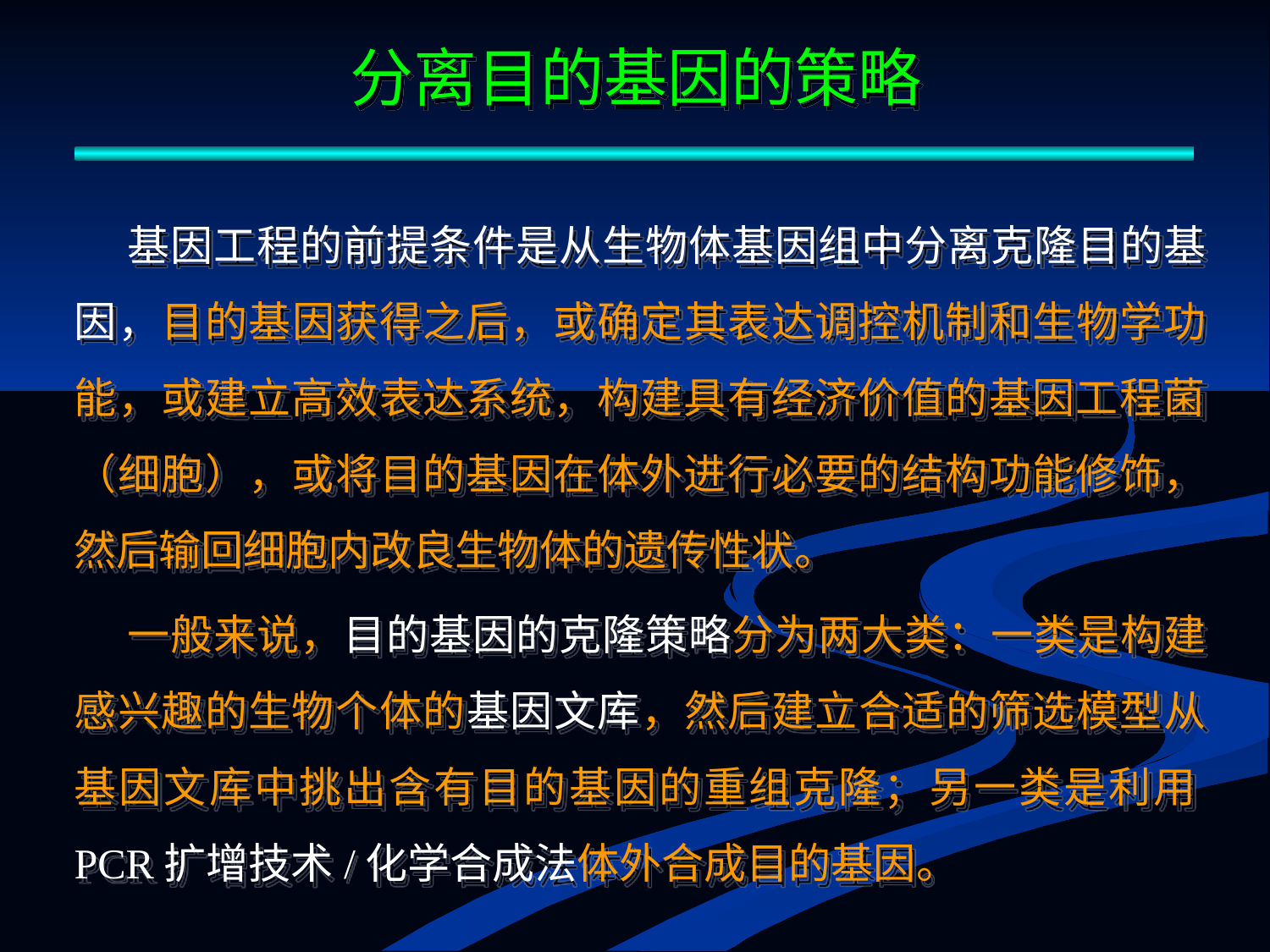

分离目的基因的策略

    基因工程的前提条件是从生物体基因组中分离克隆目的基因，目的基因获得之后，或确定其表达调控机制和生物学功能，或建立高效表达系统，构建具有经济价值的基因工程菌（细胞），或将目的基因在体外进行必要的结构功能修饰，然后输回细胞内改良生物体的遗传性状。
    一般来说，目的基因的克隆策略分为两大类：一类是构建感兴趣的生物个体的基因文库，然后建立合适的筛选模型从基因文库中挑出含有目的基因的重组克隆；另一类是利用PCR扩增技术/化学合成法体外合成目的基因。